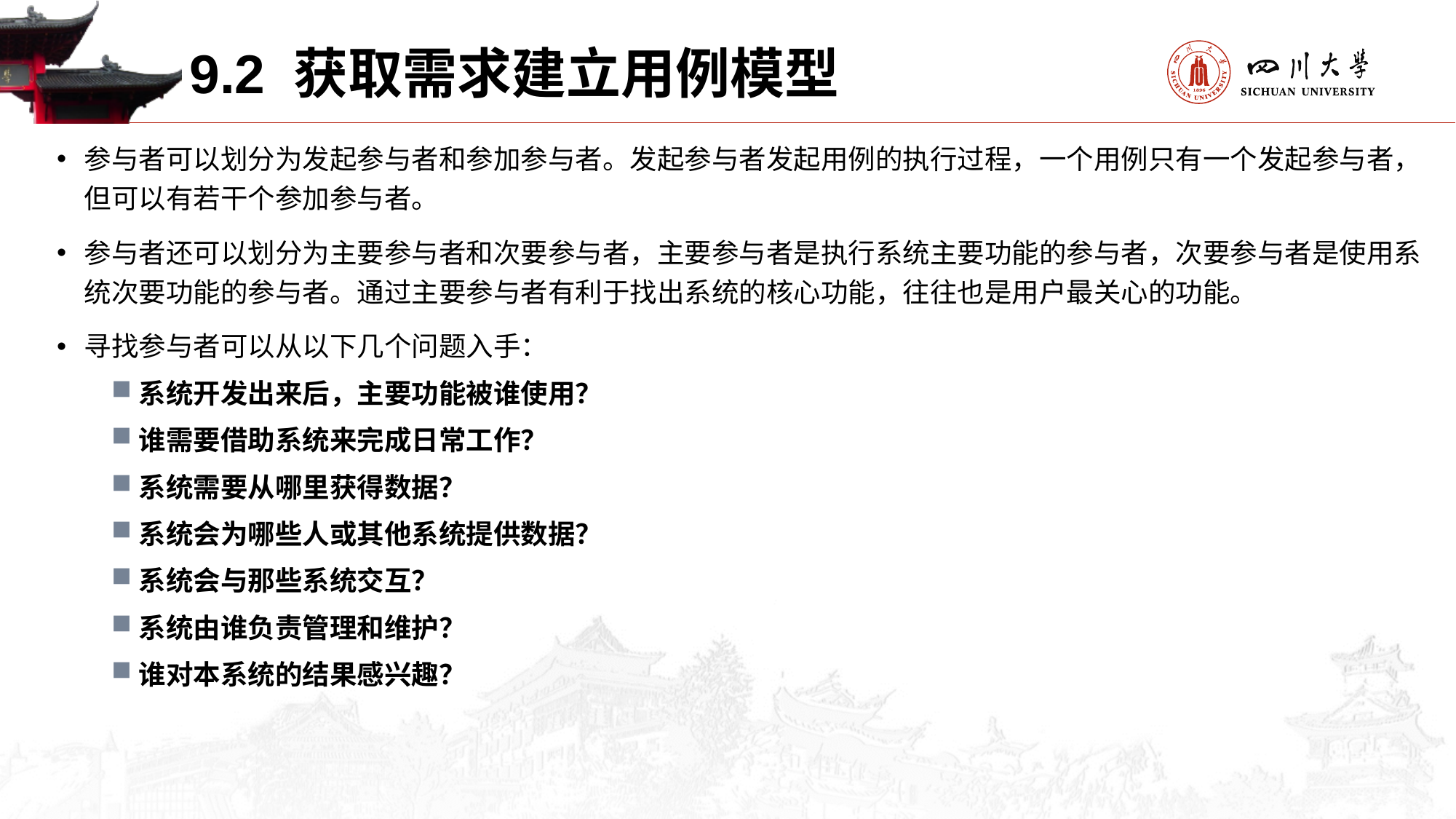

9.2 获取需求建立用例模型

参与者可以划分为发起参与者和参加参与者。发起参与者发起用例的执行过程，一个用例只有一个发起参与者，但可以有若干个参加参与者。
参与者还可以划分为主要参与者和次要参与者，主要参与者是执行系统主要功能的参与者，次要参与者是使用系统次要功能的参与者。通过主要参与者有利于找出系统的核心功能，往往也是用户最关心的功能。
寻找参与者可以从以下几个问题入手：
系统开发出来后，主要功能被谁使用？
谁需要借助系统来完成日常工作？
系统需要从哪里获得数据？
系统会为哪些人或其他系统提供数据？
系统会与那些系统交互？
系统由谁负责管理和维护？
谁对本系统的结果感兴趣？